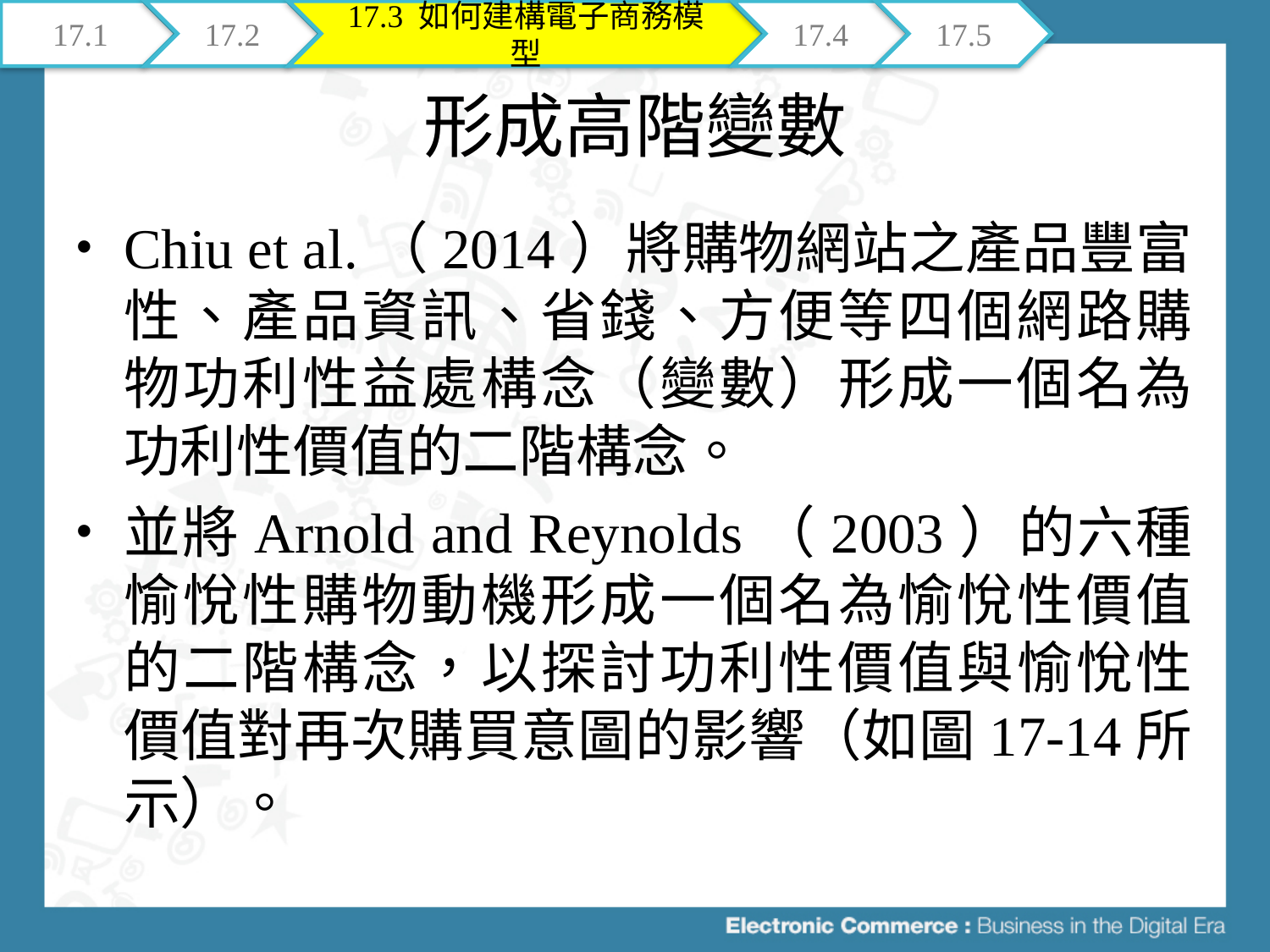

17.1
17.2
17.3 如何建構電子商務模型
17.4
17.5
# 形成高階變數
Chiu et al.（2014）將購物網站之產品豐富性、產品資訊、省錢、方便等四個網路購物功利性益處構念（變數）形成一個名為功利性價值的二階構念。
並將Arnold and Reynolds（2003）的六種愉悅性購物動機形成一個名為愉悅性價值的二階構念，以探討功利性價值與愉悅性價值對再次購買意圖的影響（如圖17-14所示）。